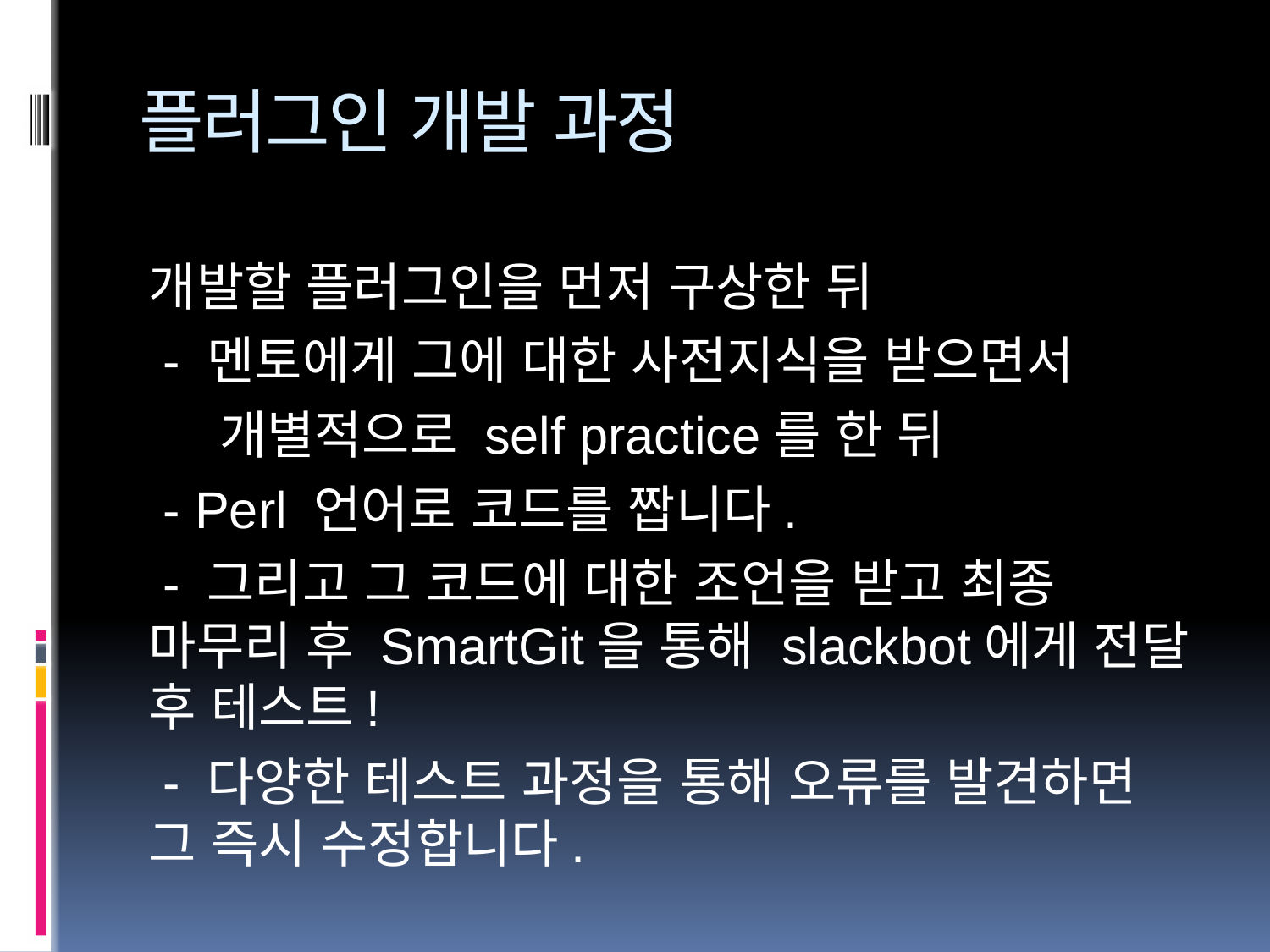

# 플러그인 개발 과정
개발할 플러그인을 먼저 구상한 뒤
 - 멘토에게 그에 대한 사전지식을 받으면서
    개별적으로 self practice를 한 뒤
 - Perl 언어로 코드를 짭니다.
 - 그리고 그 코드에 대한 조언을 받고 최종 마무리 후 SmartGit을 통해 slackbot에게 전달 후 테스트!
 - 다양한 테스트 과정을 통해 오류를 발견하면 그 즉시 수정합니다.